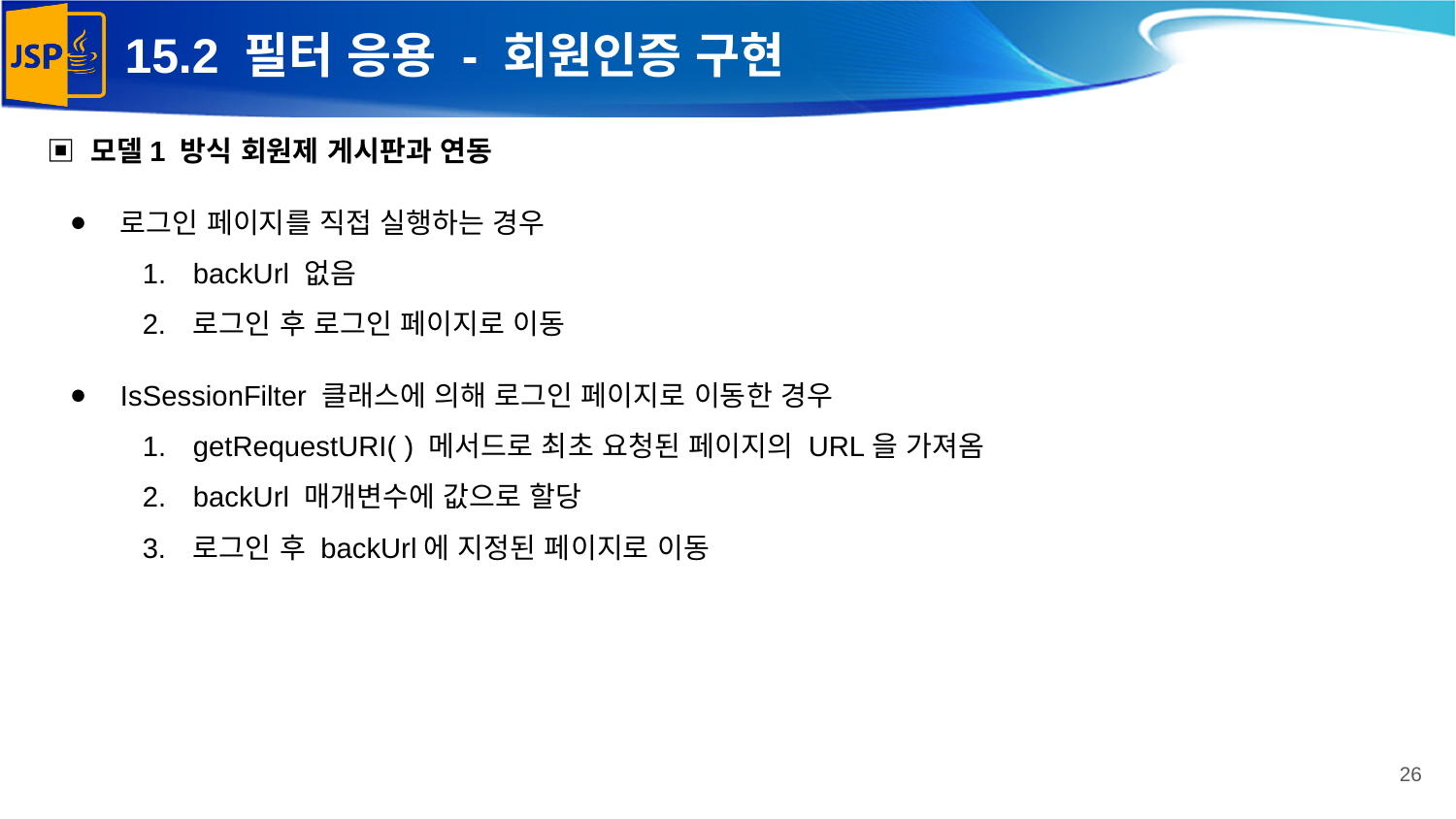

# 15.2 필터 응용 - 회원인증 구현
▣ 모델1 방식 회원제 게시판과 연동
로그인 페이지를 직접 실행하는 경우
backUrl 없음
로그인 후 로그인 페이지로 이동
IsSessionFilter 클래스에 의해 로그인 페이지로 이동한 경우
getRequestURI( ) 메서드로 최초 요청된 페이지의 URL을 가져옴
backUrl 매개변수에 값으로 할당
로그인 후 backUrl에 지정된 페이지로 이동
26